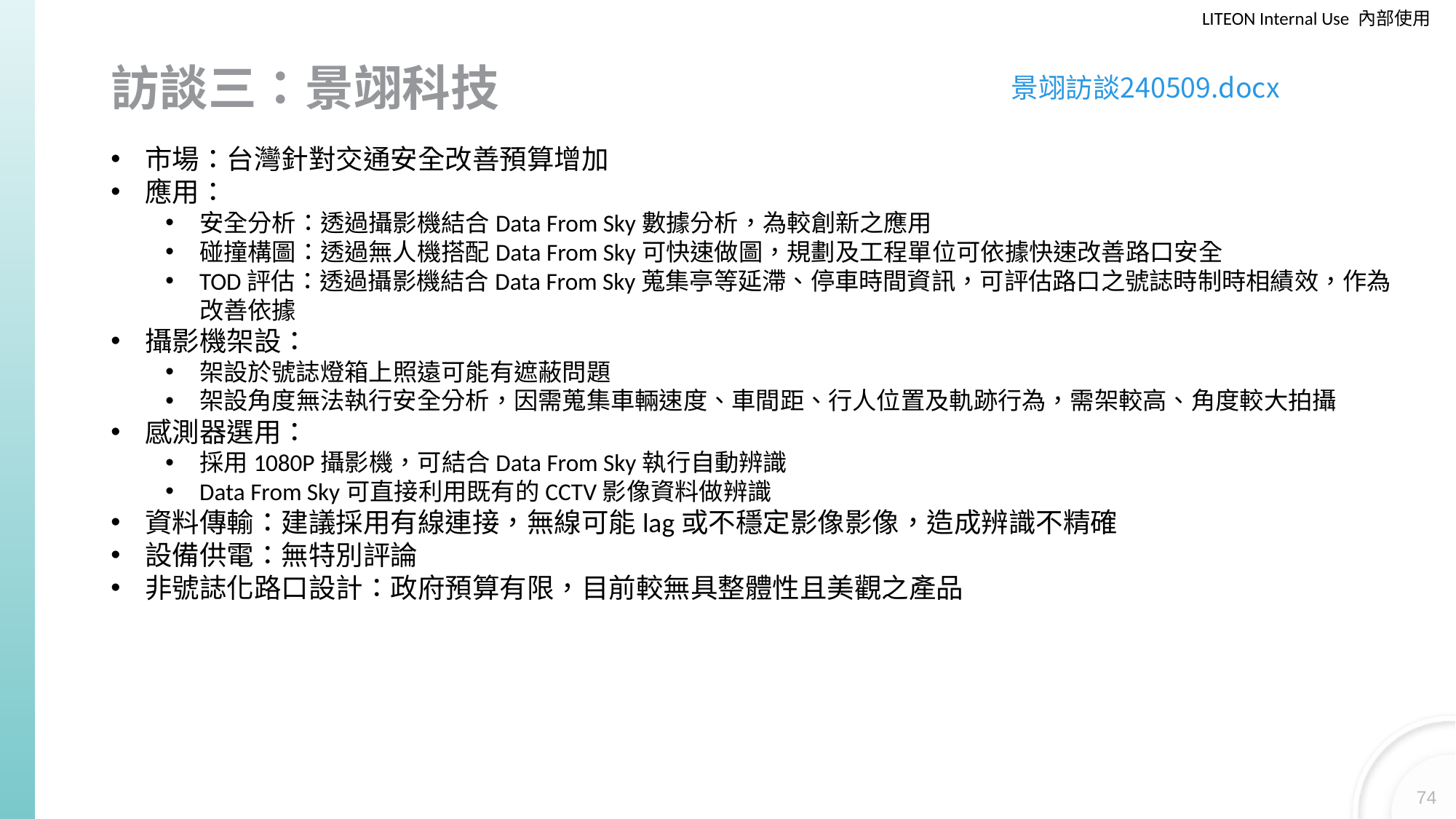

# 訪談三：景翊科技
景翊訪談240509.docx
市場：台灣針對交通安全改善預算增加
應用：
安全分析：透過攝影機結合Data From Sky數據分析，為較創新之應用
碰撞構圖：透過無人機搭配Data From Sky可快速做圖，規劃及工程單位可依據快速改善路口安全
TOD評估：透過攝影機結合Data From Sky蒐集亭等延滯、停車時間資訊，可評估路口之號誌時制時相績效，作為改善依據
攝影機架設：
架設於號誌燈箱上照遠可能有遮蔽問題
架設角度無法執行安全分析，因需蒐集車輛速度、車間距、行人位置及軌跡行為，需架較高、角度較大拍攝
感測器選用：
採用1080P攝影機，可結合Data From Sky執行自動辨識
Data From Sky可直接利用既有的CCTV影像資料做辨識
資料傳輸：建議採用有線連接，無線可能lag或不穩定影像影像，造成辨識不精確
設備供電：無特別評論
非號誌化路口設計：政府預算有限，目前較無具整體性且美觀之產品
74